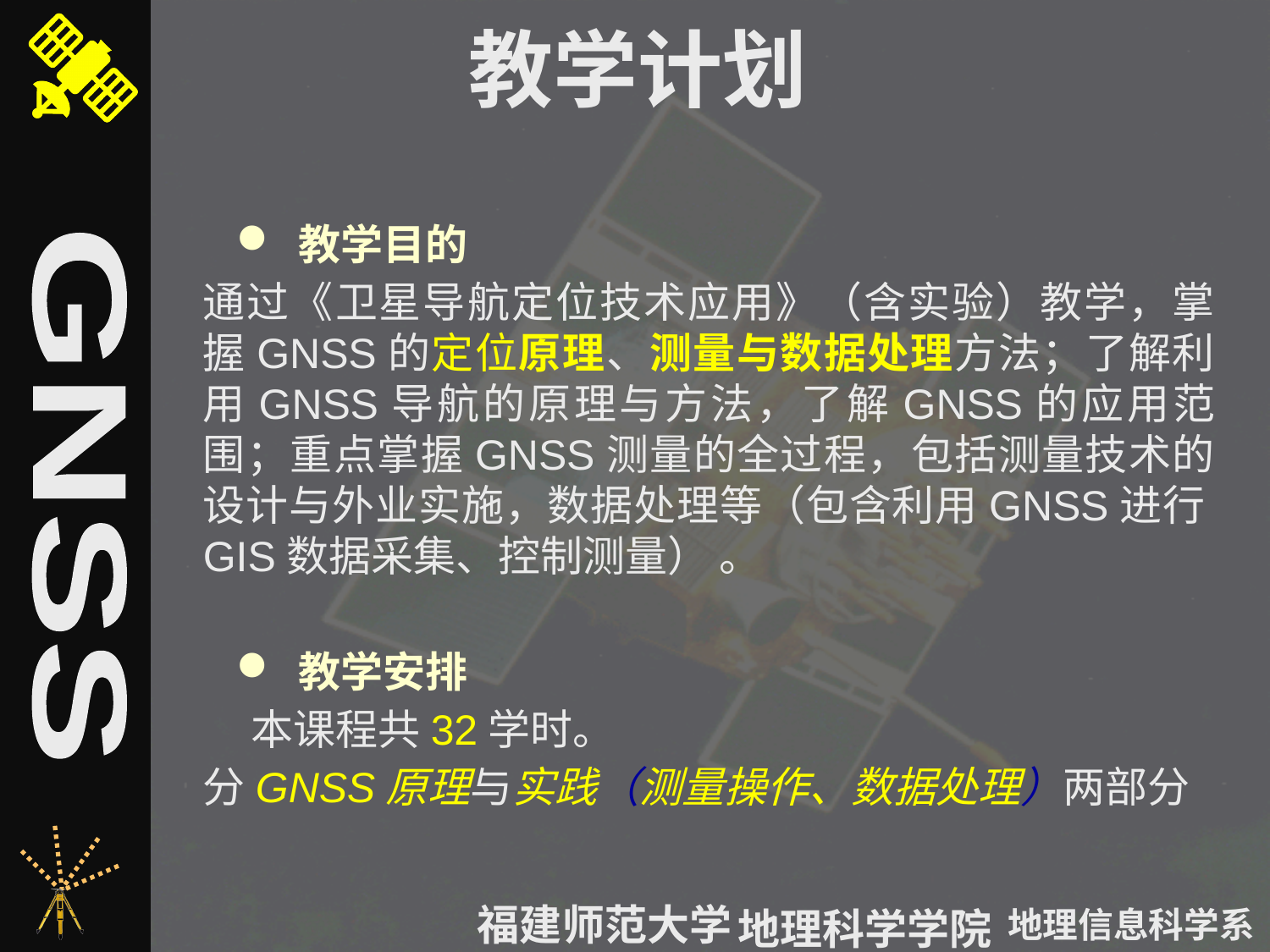

教学计划
 教学目的
通过《卫星导航定位技术应用》（含实验）教学，掌握GNSS的定位原理、测量与数据处理方法；了解利用GNSS导航的原理与方法，了解GNSS的应用范围；重点掌握GNSS测量的全过程，包括测量技术的设计与外业实施，数据处理等（包含利用GNSS进行GIS数据采集、控制测量） 。

 教学安排
    本课程共32学时。
分GNSS原理与实践（测量操作、数据处理）两部分